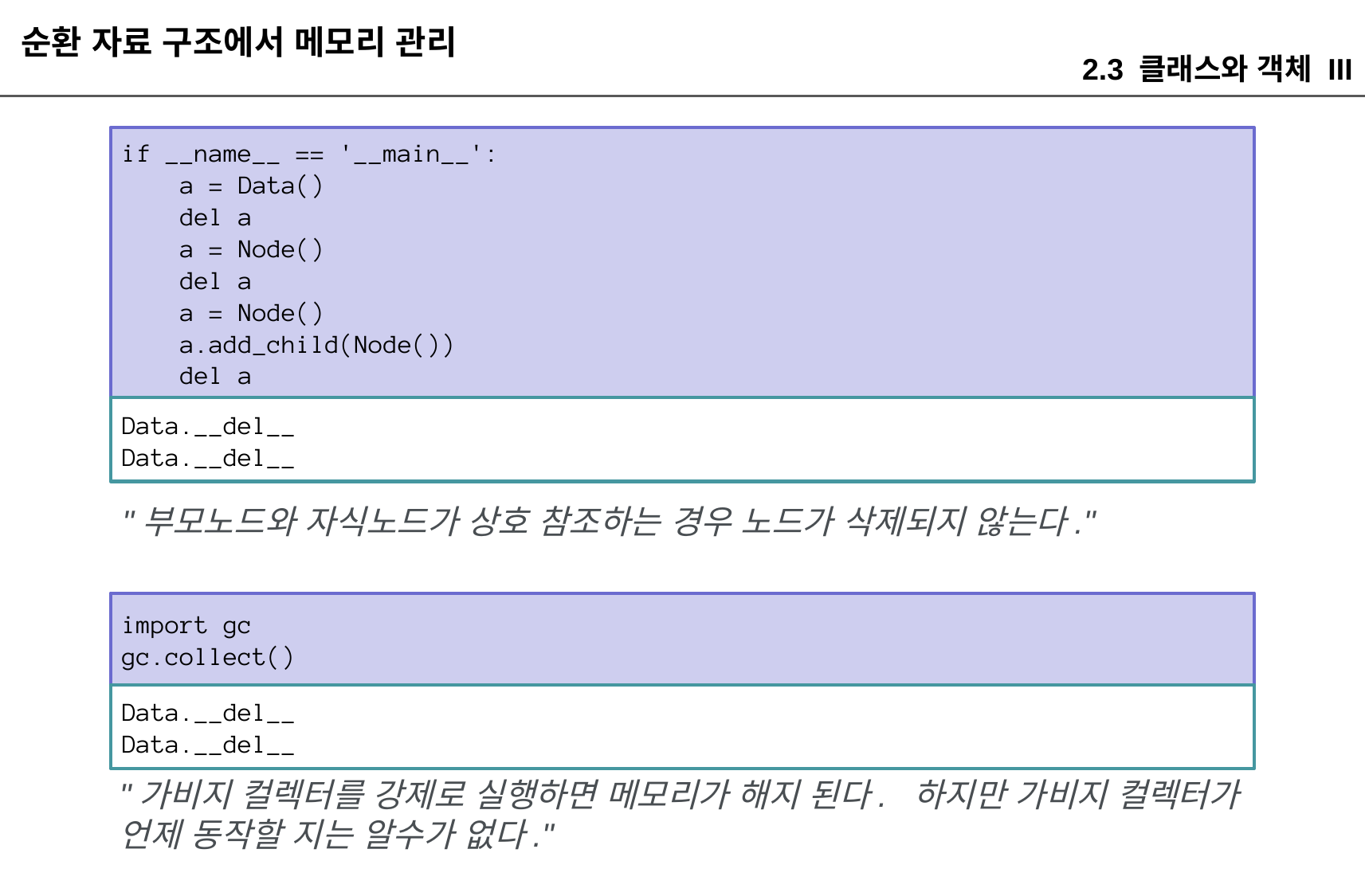

순환 자료 구조에서 메모리 관리
2.3 클래스와 객체 III
if __name__ == '__main__':
    a = Data()
    del a
    a = Node()
    del a
    a = Node()
    a.add_child(Node())
    del a
Data.__del__
Data.__del__
"부모노드와 자식노드가 상호 참조하는 경우 노드가 삭제되지 않는다."
import gc
gc.collect()
Data.__del__
Data.__del__
"가비지 컬렉터를 강제로 실행하면 메모리가 해지 된다.  하지만 가비지 컬렉터가 언제 동작할 지는 알수가 없다."